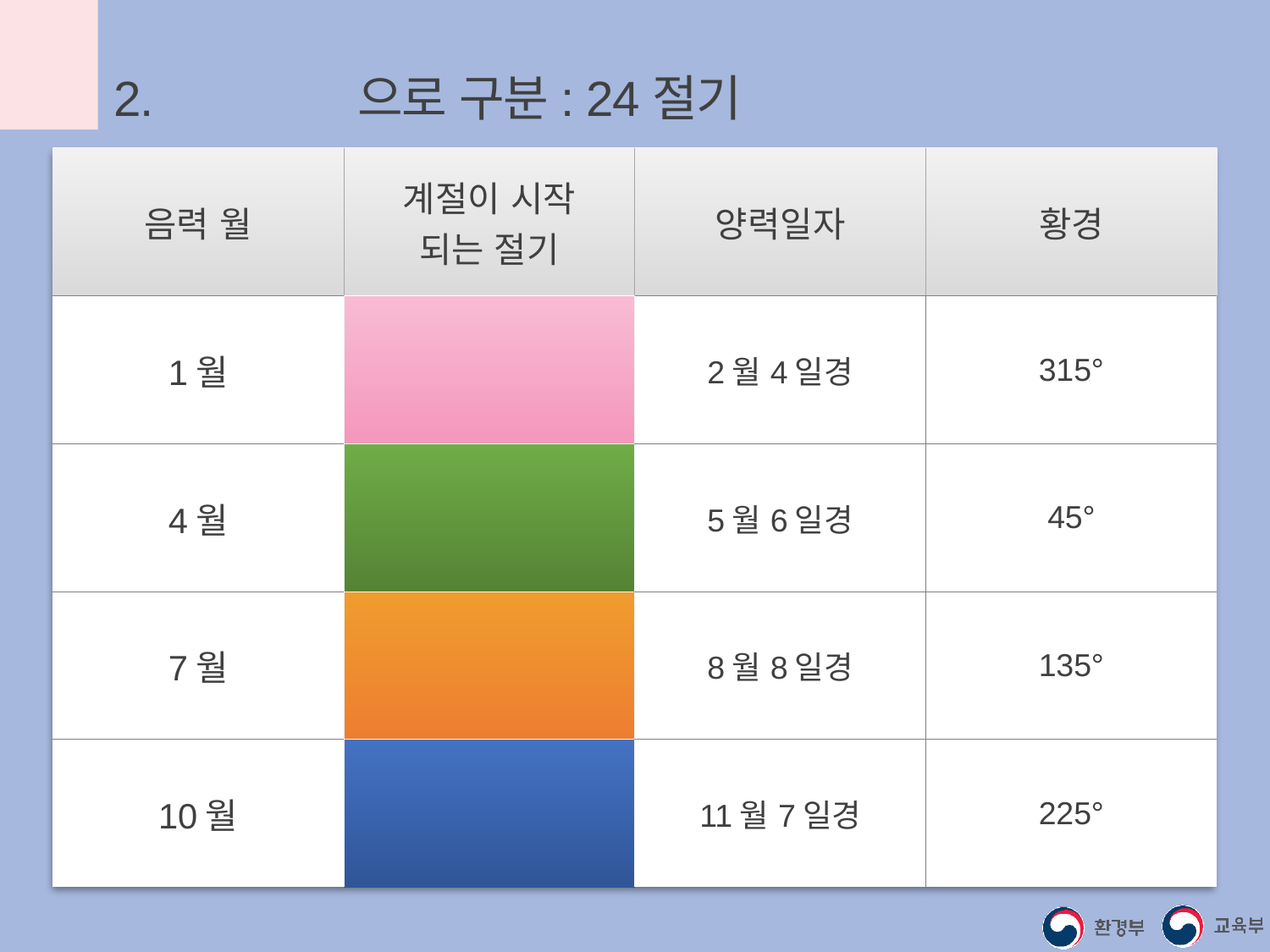

2. 천문학적으로 구분: 24절기
| 음력 월 | 계절이 시작 되는 절기 | 양력일자 | 황경 |
| --- | --- | --- | --- |
| 1월 | 입춘 (봄) | 2월4일경 | 315° |
| 4월 | 입하 (여름) | 5월6일경 | 45° |
| 7월 | 입추 (가을) | 8월8일경 | 135° |
| 10월 | 입동 (겨울) | 11월7일경 | 225° |